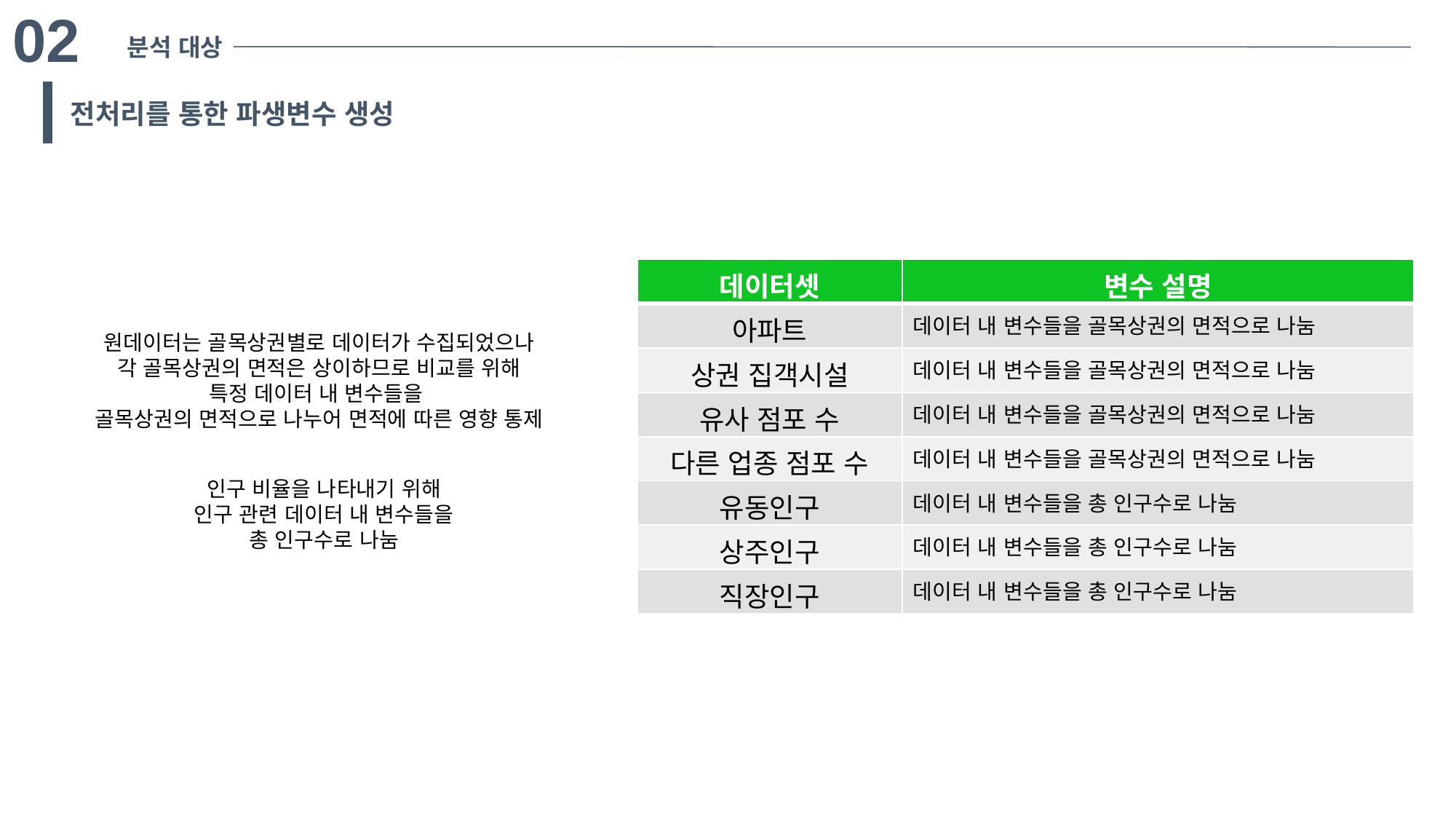

02
분석 대상

전처리를 통한 파생변수 생성
| 데이터셋 | 변수 설명 |
| --- | --- |
| 아파트 | 데이터 내 변수들을 골목상권의 면적으로 나눔 |
| 상권 집객시설 | 데이터 내 변수들을 골목상권의 면적으로 나눔 |
| 유사 점포 수 | 데이터 내 변수들을 골목상권의 면적으로 나눔 |
| 다른 업종 점포 수 | 데이터 내 변수들을 골목상권의 면적으로 나눔 |
| 유동인구 | 데이터 내 변수들을 총 인구수로 나눔 |
| 상주인구 | 데이터 내 변수들을 총 인구수로 나눔 |
| 직장인구 | 데이터 내 변수들을 총 인구수로 나눔 |
원데이터는 골목상권별로 데이터가 수집되었으나
각 골목상권의 면적은 상이하므로 비교를 위해
특정 데이터 내 변수들을
골목상권의 면적으로 나누어 면적에 따른 영향 통제
인구 비율을 나타내기 위해
인구 관련 데이터 내 변수들을
총 인구수로 나눔